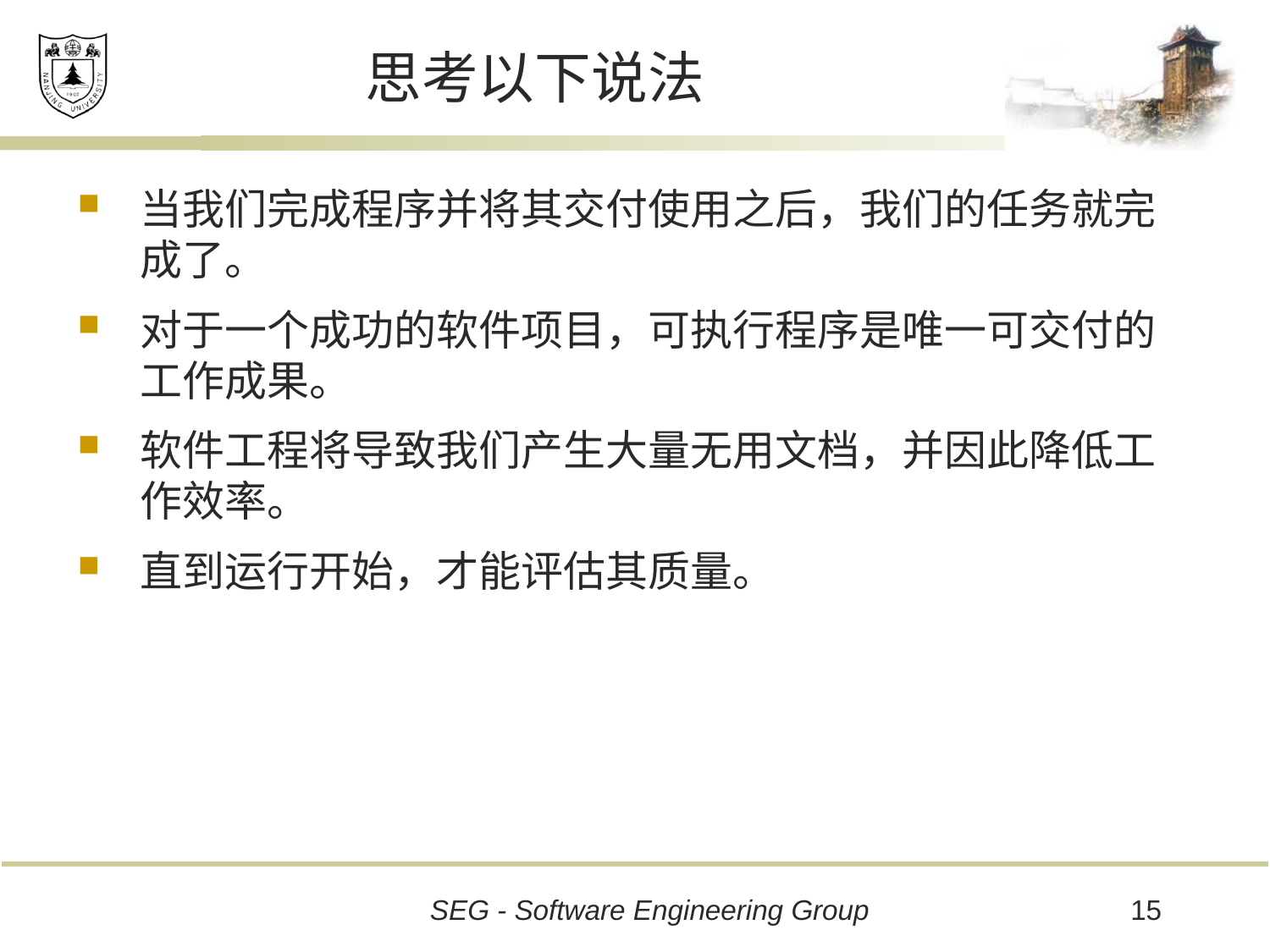

# 思考以下说法
当我们完成程序并将其交付使用之后，我们的任务就完成了。
对于一个成功的软件项目，可执行程序是唯一可交付的工作成果。
软件工程将导致我们产生大量无用文档，并因此降低工作效率。
直到运行开始，才能评估其质量。
15
SEG - Software Engineering Group